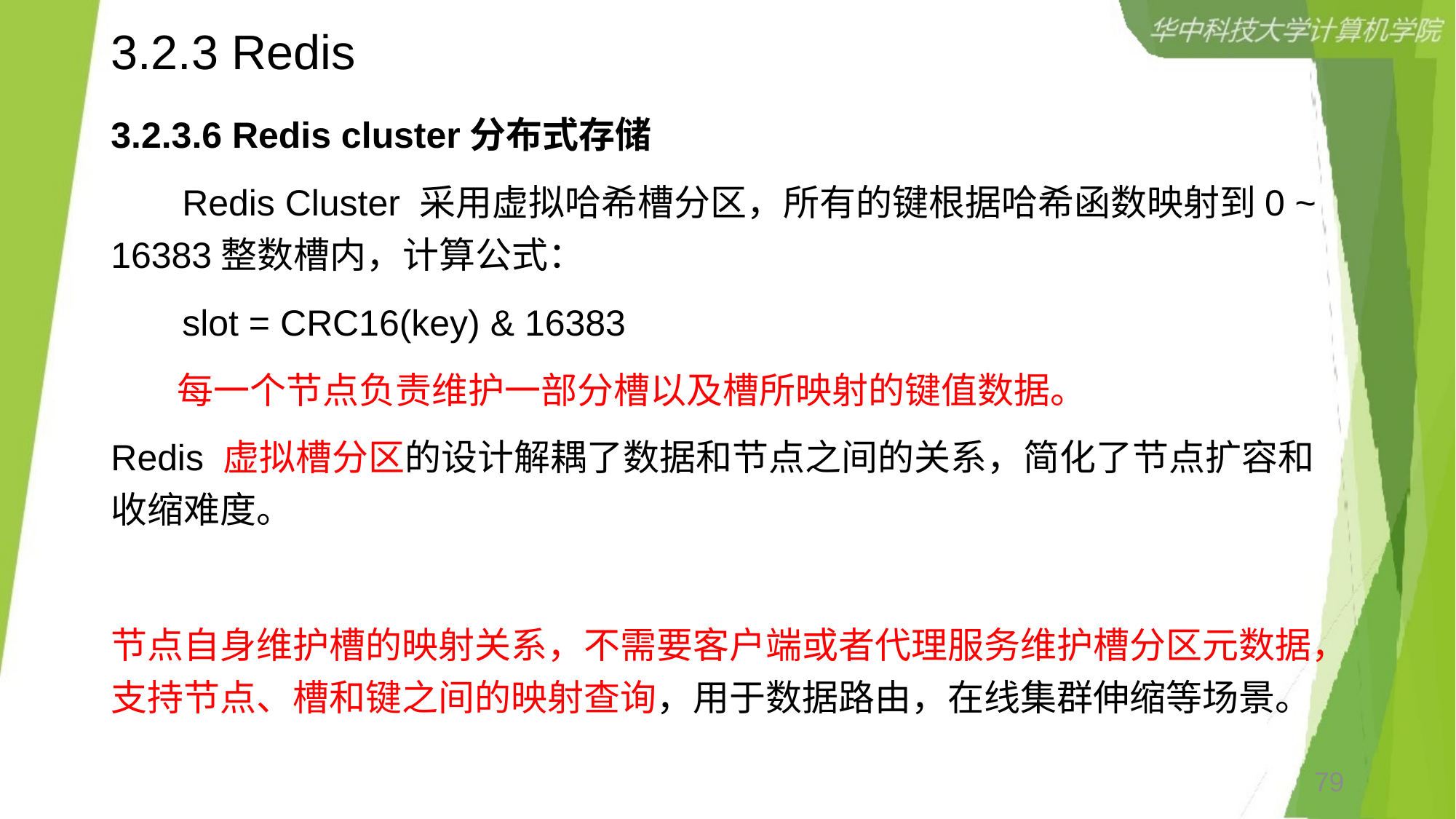

# 3.2.3 Redis
3.2.3.6 Redis cluster分布式存储
       Redis Cluster 采用虚拟哈希槽分区，所有的键根据哈希函数映射到0 ~ 16383整数槽内，计算公式：
       slot = CRC16(key) & 16383
       每一个节点负责维护一部分槽以及槽所映射的键值数据。
Redis 虚拟槽分区的设计解耦了数据和节点之间的关系，简化了节点扩容和收缩难度。

节点自身维护槽的映射关系，不需要客户端或者代理服务维护槽分区元数据，支持节点、槽和键之间的映射查询，用于数据路由，在线集群伸缩等场景。
79